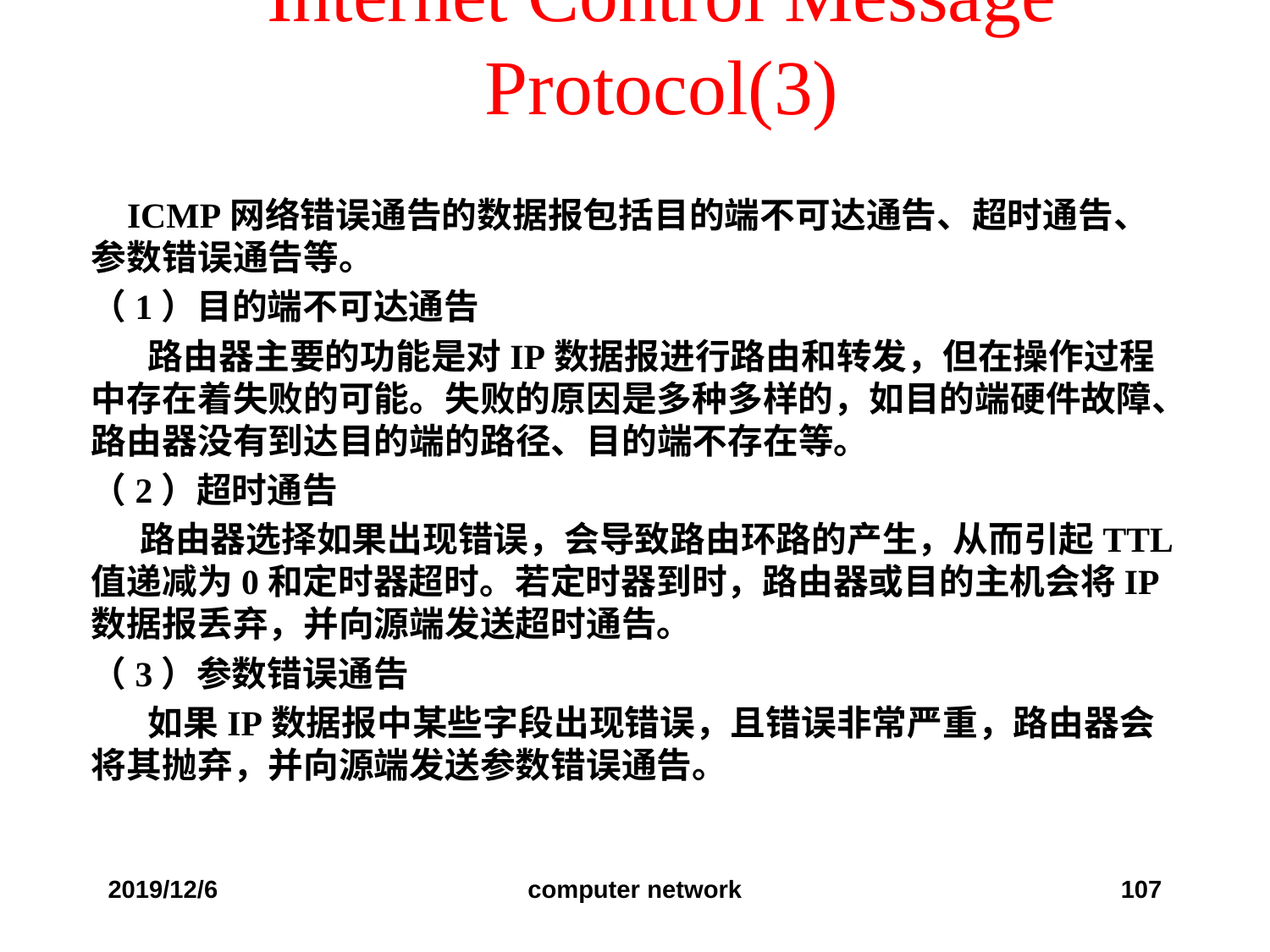

# Internet Control Message Protocol(3)
    ICMP网络错误通告的数据报包括目的端不可达通告、超时通告、参数错误通告等。
（1）目的端不可达通告
      路由器主要的功能是对IP数据报进行路由和转发，但在操作过程中存在着失败的可能。失败的原因是多种多样的，如目的端硬件故障、路由器没有到达目的端的路径、目的端不存在等。
（2）超时通告
     路由器选择如果出现错误，会导致路由环路的产生，从而引起TTL值递减为0和定时器超时。若定时器到时，路由器或目的主机会将IP数据报丢弃，并向源端发送超时通告。
（3）参数错误通告
      如果IP数据报中某些字段出现错误，且错误非常严重，路由器会将其抛弃，并向源端发送参数错误通告。
2019/12/6
computer network
107